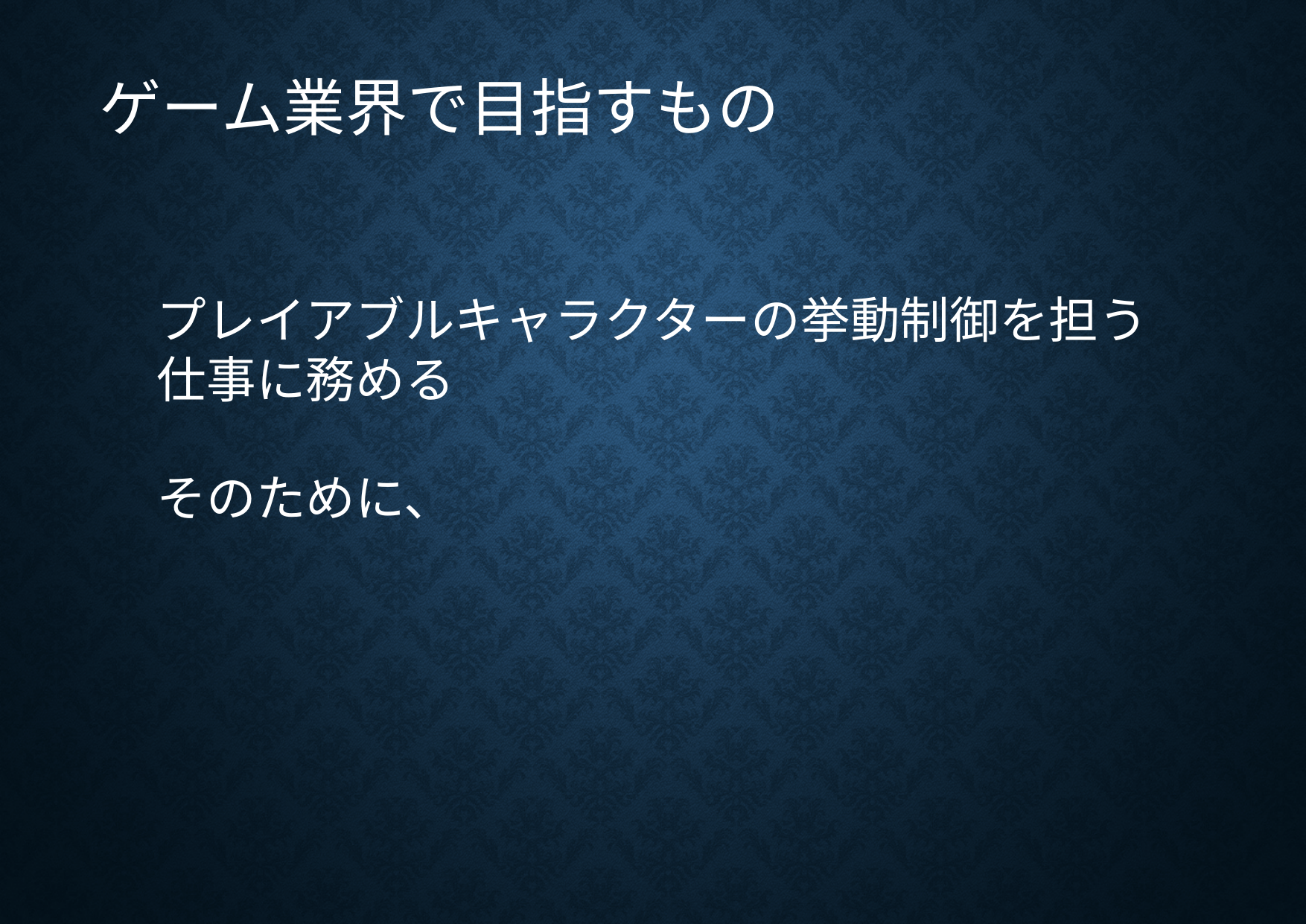

ゲーム業界で目指すもの
プレイアブルキャラクターの挙動制御を担う
仕事に務める

そのために、